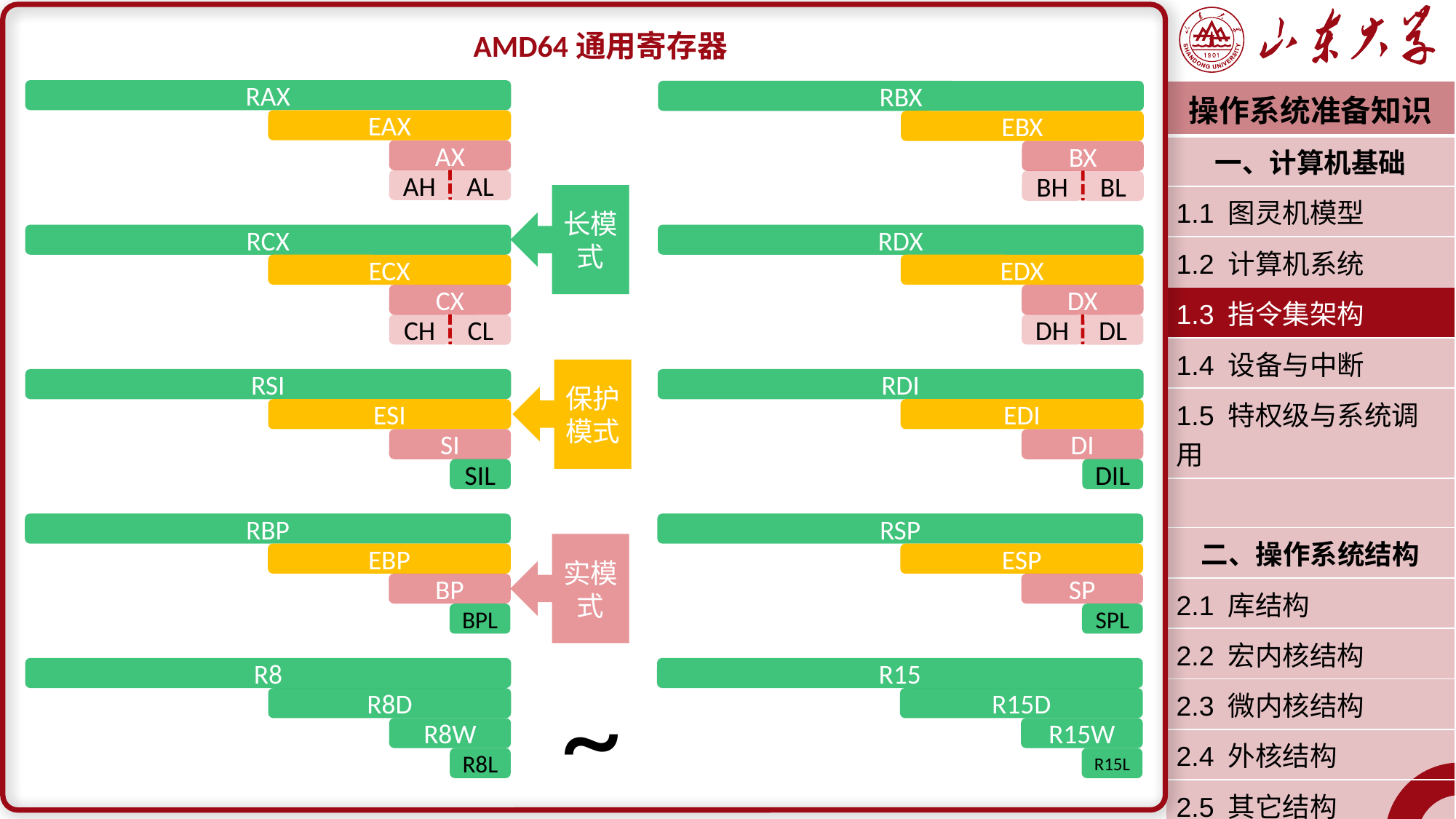

AMD64通用寄存器
RAX
EAX
AX
AH
AL
RBX
EBX
BX
BH
BL
| 操作系统准备知识 |
| --- |
| 一、计算机基础 |
| 1.1 图灵机模型 |
| 1.2 计算机系统 |
| 1.3 指令集架构 |
| 1.4 设备与中断 |
| 1.5 特权级与系统调用 |
|  |
| 二、操作系统结构 |
| 2.1 库结构 |
| 2.2 宏内核结构 |
| 2.3 微内核结构 |
| 2.4 外核结构 |
| 2.5 其它结构 |
| 潘润宇 2023.02 |
长模式
RCX
ECX
CX
CH
CL
RDX
EDX
DX
DH
DL
保护模式
RSI
ESI
SI
SIL
RDI
EDI
DI
DIL
RBP
EBP
BP
BPL
RSP
ESP
SP
SPL
实模式
CS
DS
SS
~
R8
R8D
R8W
R8L
R15
R15D
R15W
R15L
ES
FS
GS